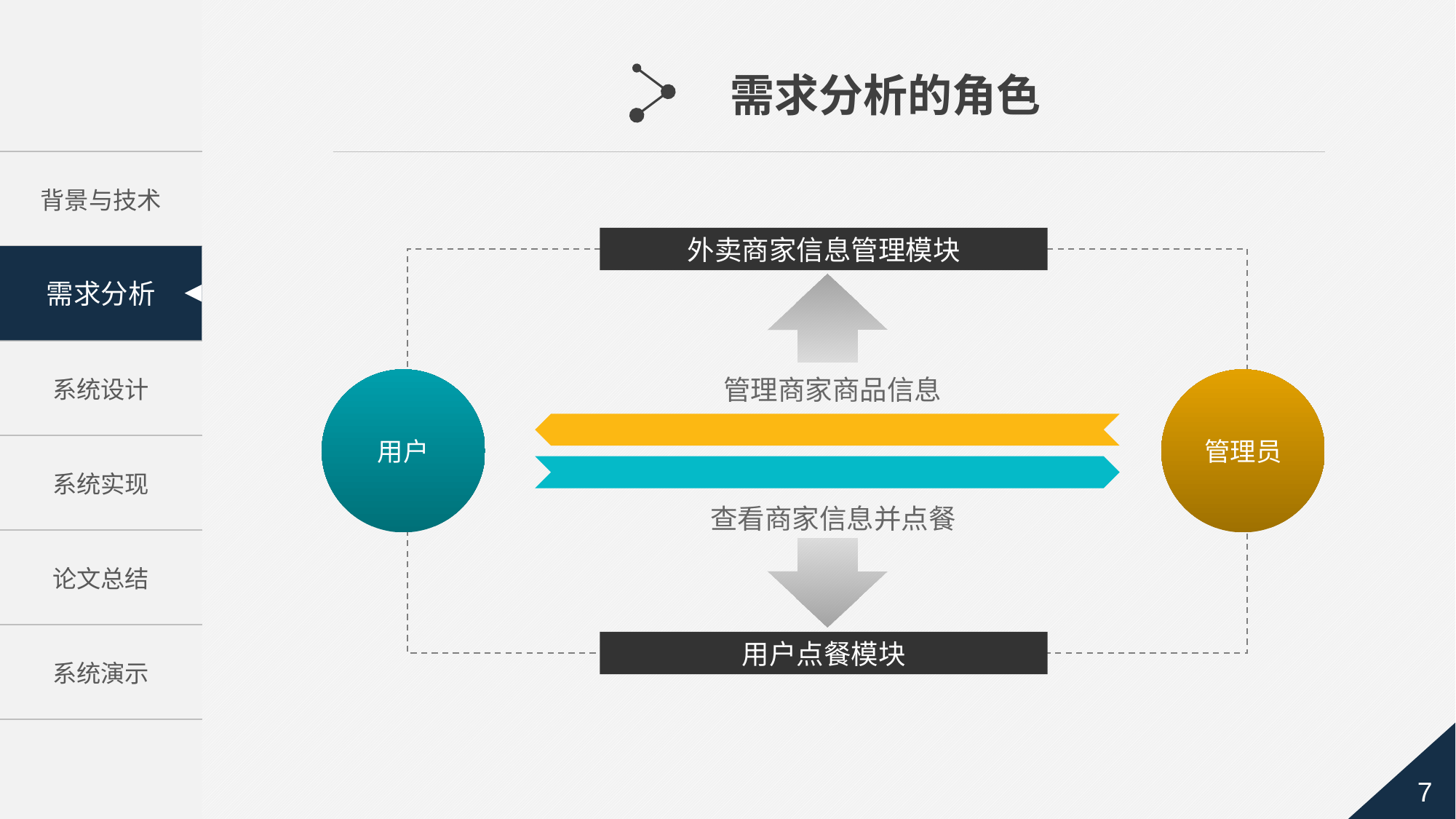

需求分析的角色
外卖商家信息管理模块

管理商家商品信息
用户
管理员

查看商家信息并点餐

用户点餐模块